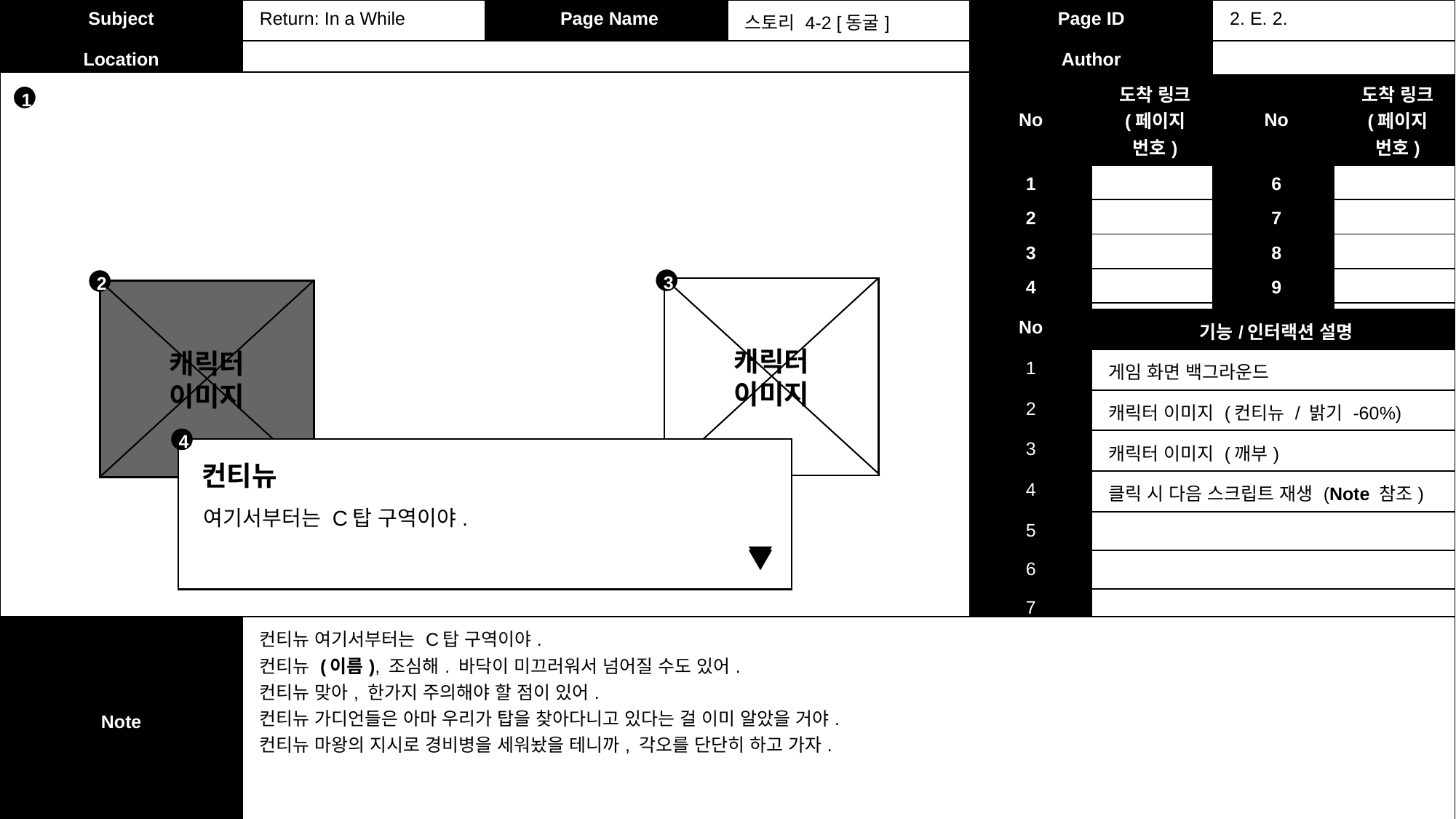

| Subject | Return: In a While | Page Name | 스토리 4-2 [동굴] | Page ID | 2. E. 2. |
| --- | --- | --- | --- | --- | --- |
| Location |  |  |  | Author |  |

| No | 도착 링크 (페이지 번호) | No | 도착 링크 (페이지 번호) |
| --- | --- | --- | --- |
| 1 |  | 6 |  |
| 2 |  | 7 |  |
| 3 |  | 8 |  |
| 4 |  | 9 |  |
| 5 |  | 10 |  |
1
3
2

캐릭터
이미지

캐릭터
이미지
| No | 기능/인터랙션 설명 |
| --- | --- |
| 1 | 게임 화면 백그라운드 |
| 2 | 캐릭터 이미지 (컨티뉴 / 밝기 -60%) |
| 3 | 캐릭터 이미지 (깨부) |
| 4 | 클릭 시 다음 스크립트 재생 (Note 참조) |
| 5 |  |
| 6 |  |
| 7 |  |
4

컨티뉴
여기서부터는 C탑 구역이야.

| Note | 컨티뉴 여기서부터는 C탑 구역이야. 컨티뉴 (이름), 조심해. 바닥이 미끄러워서 넘어질 수도 있어. 컨티뉴 맞아, 한가지 주의해야 할 점이 있어. 컨티뉴 가디언들은 아마 우리가 탑을 찾아다니고 있다는 걸 이미 알았을 거야. 컨티뉴 마왕의 지시로 경비병을 세워놨을 테니까, 각오를 단단히 하고 가자. |
| --- | --- |